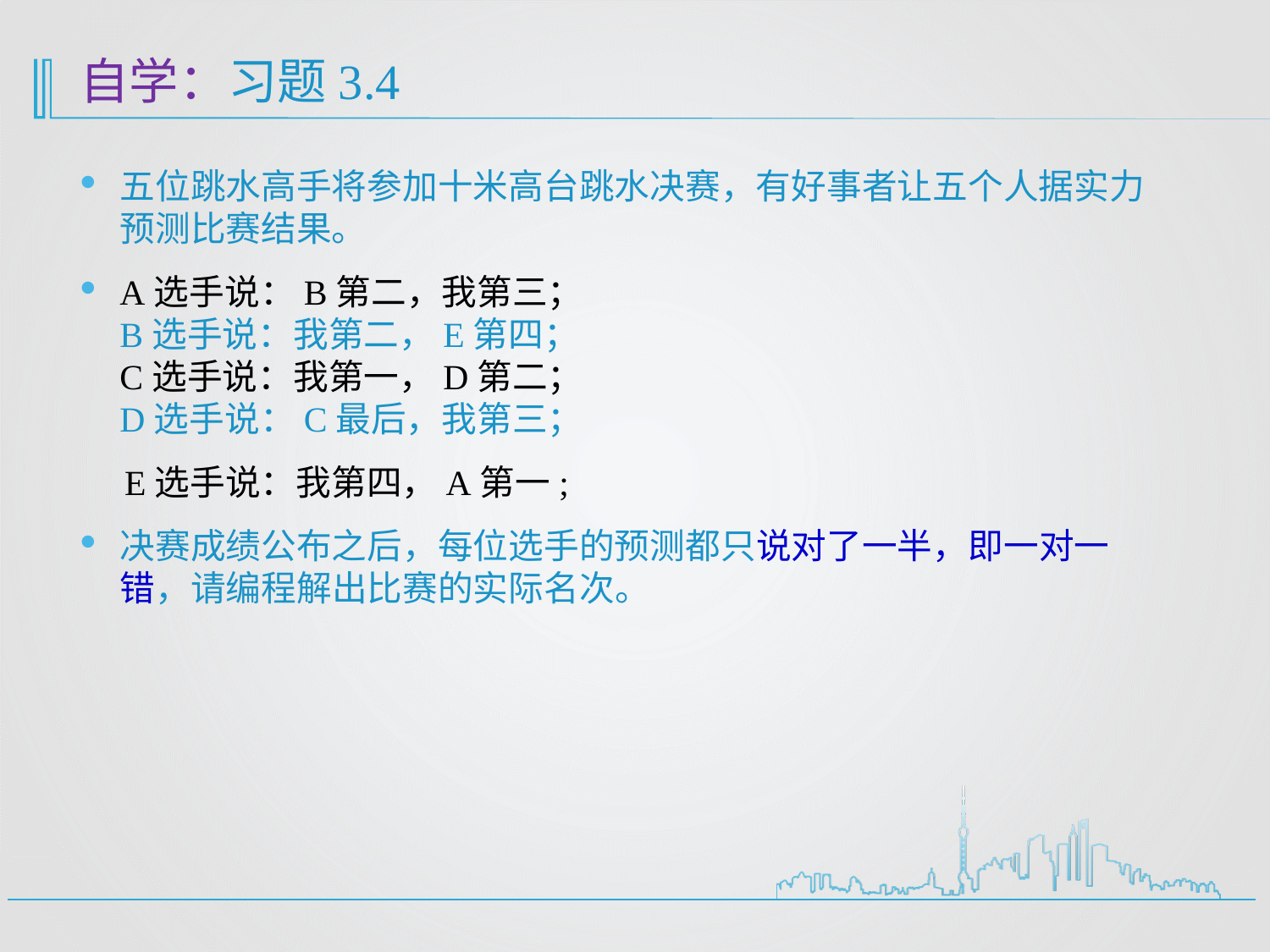

# 自学：习题3.4
五位跳水高手将参加十米高台跳水决赛，有好事者让五个人据实力预测比赛结果。
A选手说：B第二，我第三；
B选手说：我第二，E第四；
C选手说：我第一，D第二；
D选手说：C最后，我第三；
     E选手说：我第四，A第一;
决赛成绩公布之后，每位选手的预测都只说对了一半，即一对一错，请编程解出比赛的实际名次。